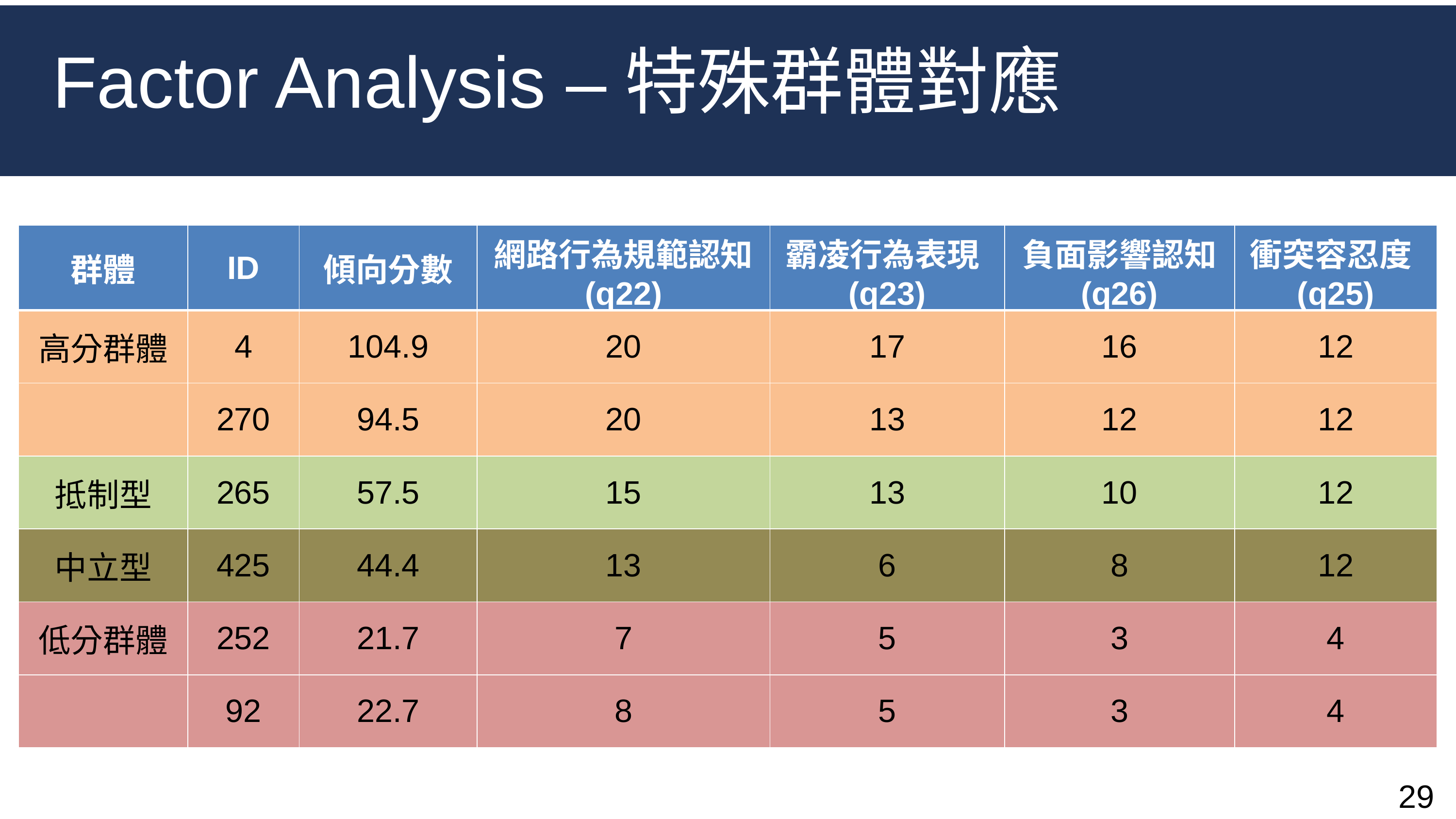

Factor Analysis –特殊群體對應
| 群體 | ID | 傾向分數 | 網路行為規範認知 (q22) | 霸凌行為表現(q23) | 負面影響認知 (q26) | 衝突容忍度(q25) |
| --- | --- | --- | --- | --- | --- | --- |
| 高分群體 | 4 | 104.9 | 20 | 17 | 16 | 12 |
|  | 270 | 94.5 | 20 | 13 | 12 | 12 |
| 抵制型 | 265 | 57.5 | 15 | 13 | 10 | 12 |
| 中立型 | 425 | 44.4 | 13 | 6 | 8 | 12 |
| 低分群體 | 252 | 21.7 | 7 | 5 | 3 | 4 |
|  | 92 | 22.7 | 8 | 5 | 3 | 4 |
29